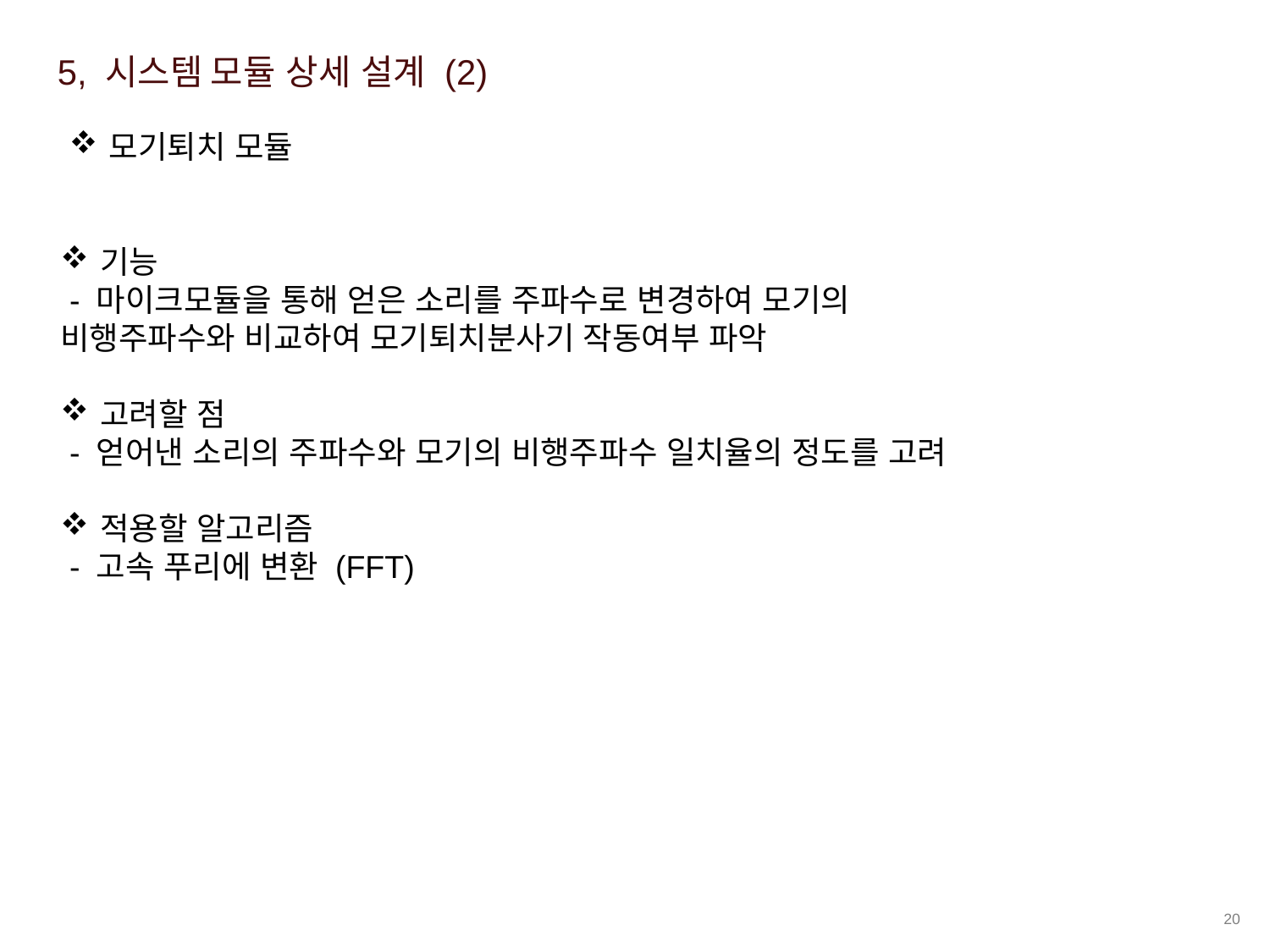

5, 시스템 모듈 상세 설계 (2)
모기퇴치 모듈
기능
 - 마이크모듈을 통해 얻은 소리를 주파수로 변경하여 모기의 비행주파수와 비교하여 모기퇴치분사기 작동여부 파악

고려할 점
 - 얻어낸 소리의 주파수와 모기의 비행주파수 일치율의 정도를 고려

적용할 알고리즘
 - 고속 푸리에 변환 (FFT)